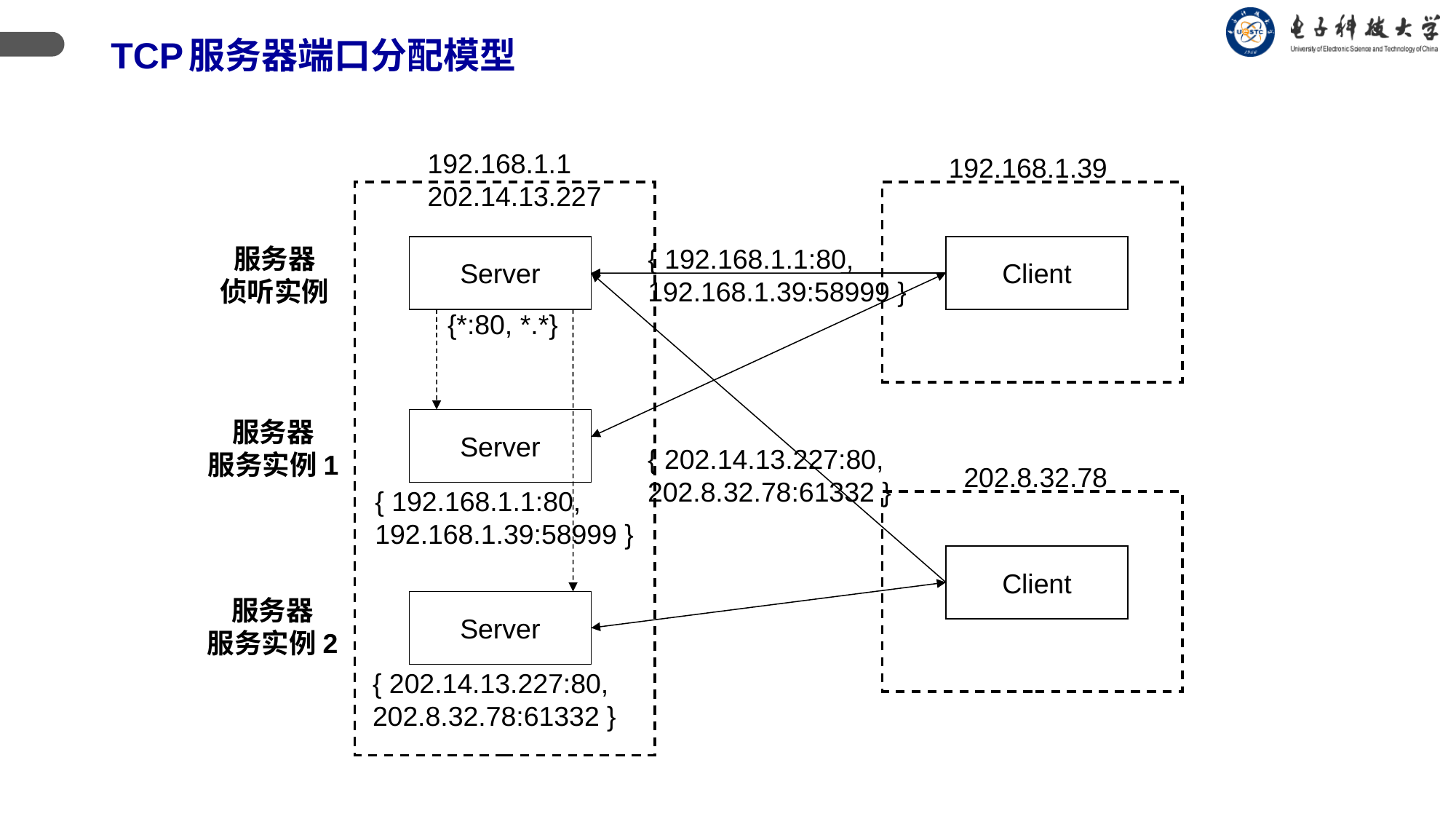

# TCP服务器端口分配模型
192.168.1.1
202.14.13.227
192.168.1.39

服务器
侦听实例
Server
{ 192.168.1.1:80,
192.168.1.39:58999 }
Client

{*:80, *.*}

服务器
服务实例1
Server
{ 202.14.13.227:80,
202.8.32.78:61332 }
202.8.32.78
{ 192.168.1.1:80,
192.168.1.39:58999 }

Client

服务器
服务实例2
Server
{ 202.14.13.227:80,
202.8.32.78:61332 }